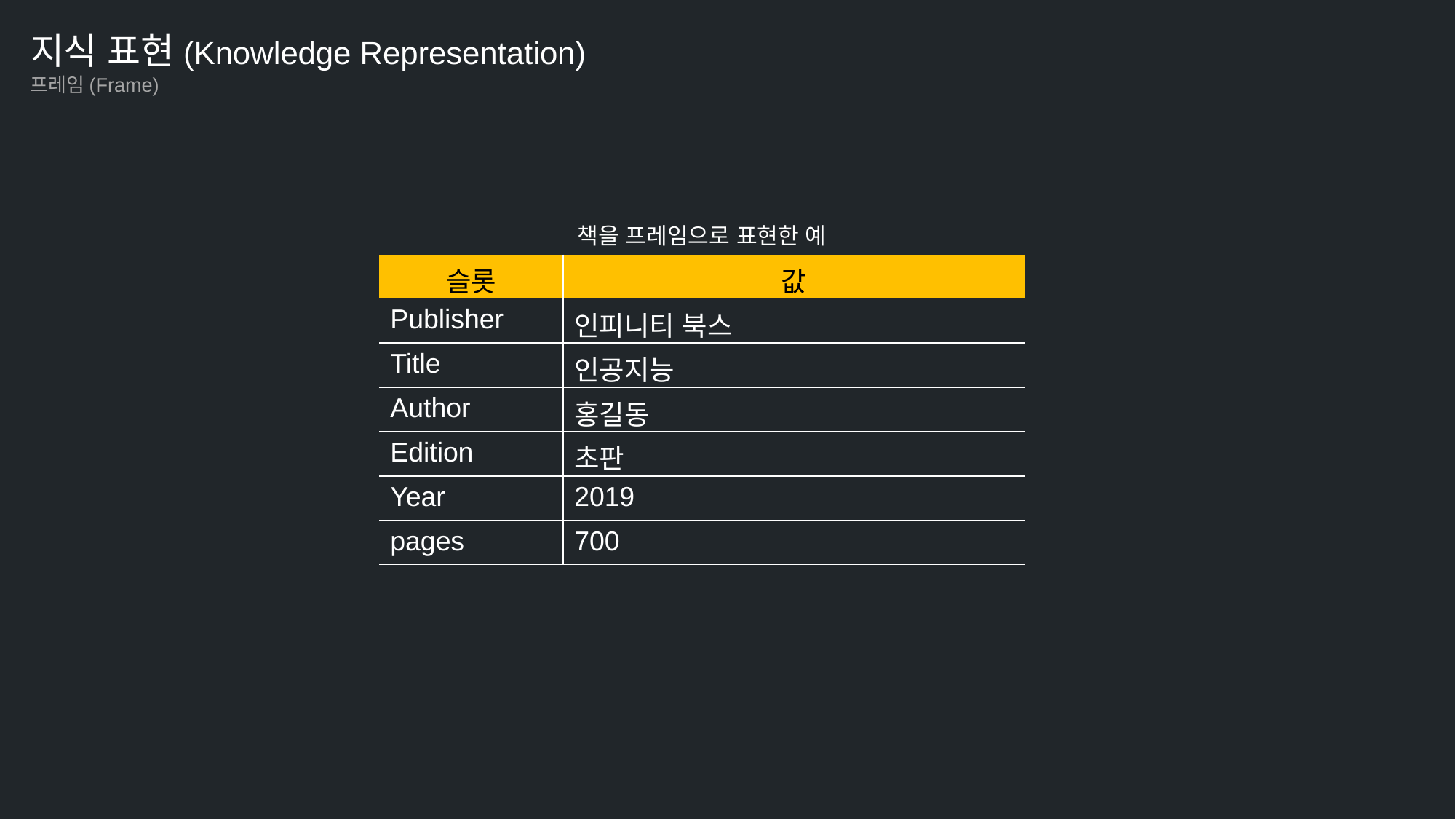

지식 표현(Knowledge Representation)
프레임(Frame)
책을 프레임으로 표현한 예
| 슬롯 | 값 |
| --- | --- |
| Publisher | 인피니티 북스 |
| Title | 인공지능 |
| Author | 홍길동 |
| Edition | 초판 |
| Year | 2019 |
| pages | 700 |